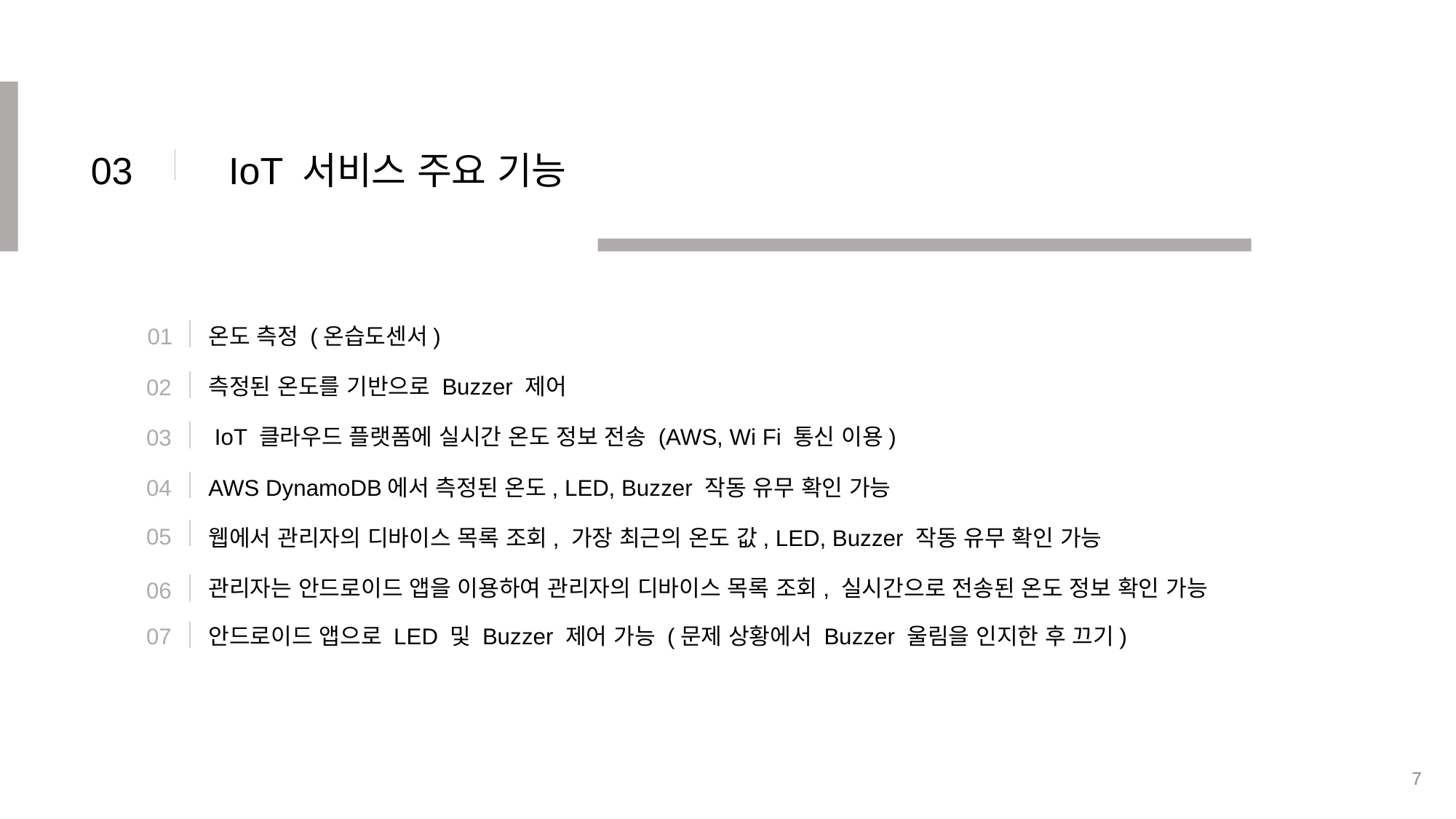

03
IoT 서비스 주요 기능

01
온도 측정 (온습도센서)
측정된 온도를 기반으로 Buzzer 제어
02
 IoT 클라우드 플랫폼에 실시간 온도 정보 전송 (AWS, Wi Fi 통신 이용)
03
AWS DynamoDB에서 측정된 온도, LED, Buzzer 작동 유무 확인 가능
04
05
웹에서 관리자의 디바이스 목록 조회, 가장 최근의 온도 값, LED, Buzzer 작동 유무 확인 가능
관리자는 안드로이드 앱을 이용하여 관리자의 디바이스 목록 조회, 실시간으로 전송된 온도 정보 확인 가능
06
안드로이드 앱으로 LED 및 Buzzer 제어 가능 (문제 상황에서 Buzzer 울림을 인지한 후 끄기)
07
7